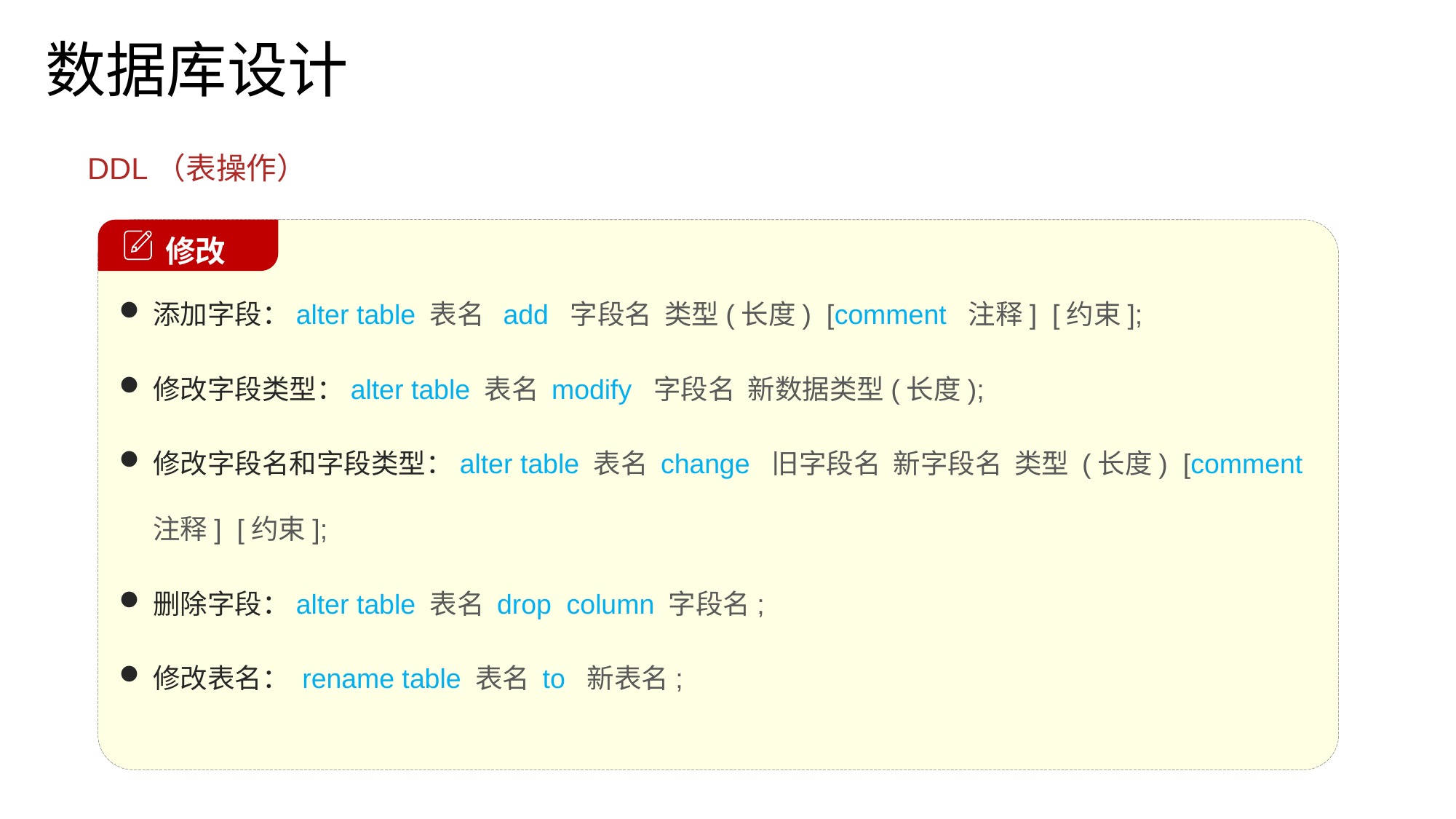

数据库设计
DDL（表操作）

添加字段：alter table 表名  add  字段名  类型(长度)  [comment  注释]  [约束];
修改字段类型：alter table 表名 modify  字段名  新数据类型(长度);
修改字段名和字段类型：alter table 表名 change  旧字段名  新字段名  类型 (长度)  [comment 注释]  [约束];
删除字段：alter table 表名 drop  column 字段名;
修改表名： rename table 表名 to  新表名;

        修改